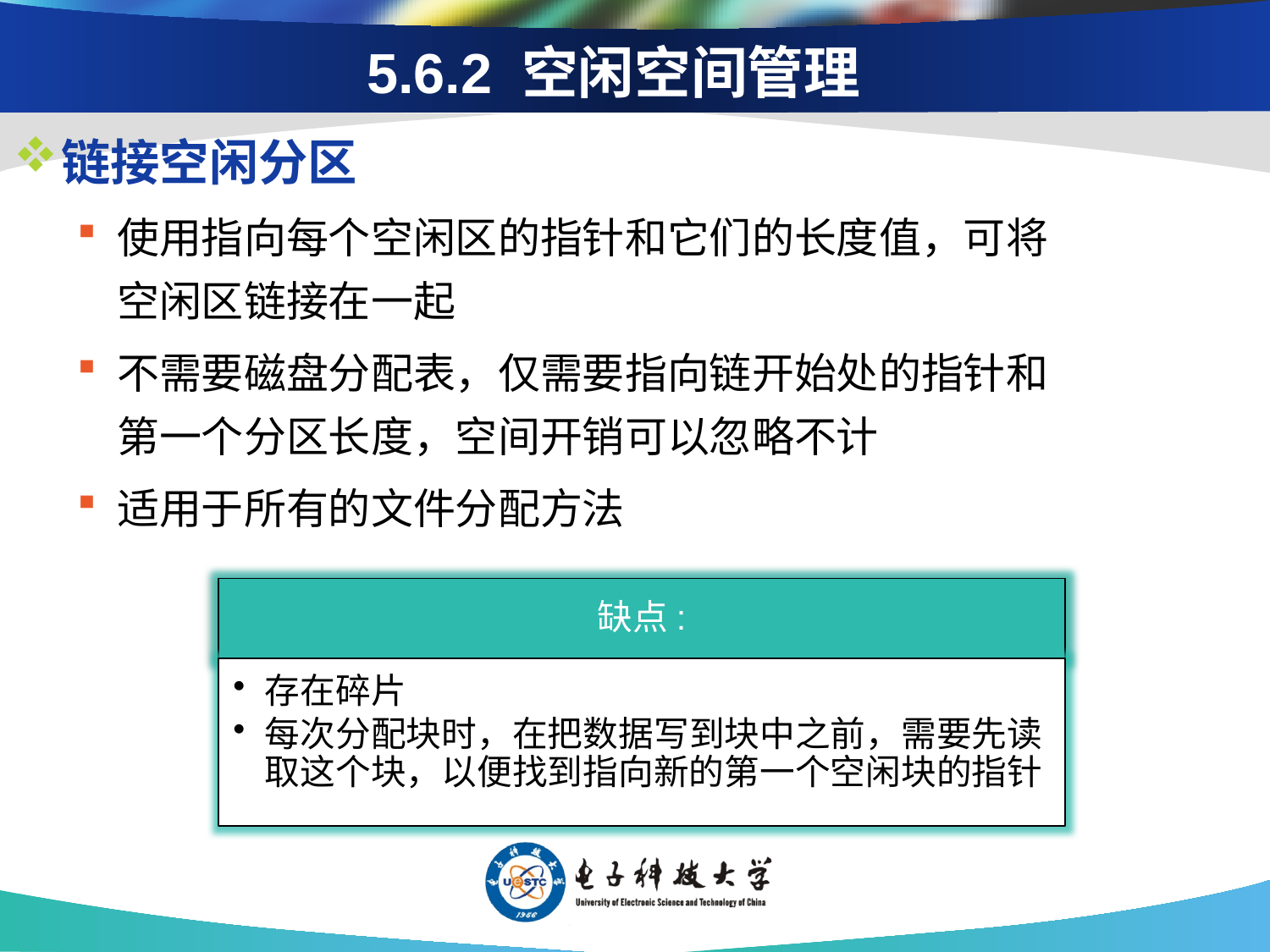

# 5.6.2 空闲空间管理
链接空闲分区
使用指向每个空闲区的指针和它们的长度值，可将空闲区链接在一起
不需要磁盘分配表，仅需要指向链开始处的指针和第一个分区长度，空间开销可以忽略不计
适用于所有的文件分配方法
缺点:
存在碎片
每次分配块时，在把数据写到块中之前，需要先读取这个块，以便找到指向新的第一个空闲块的指针